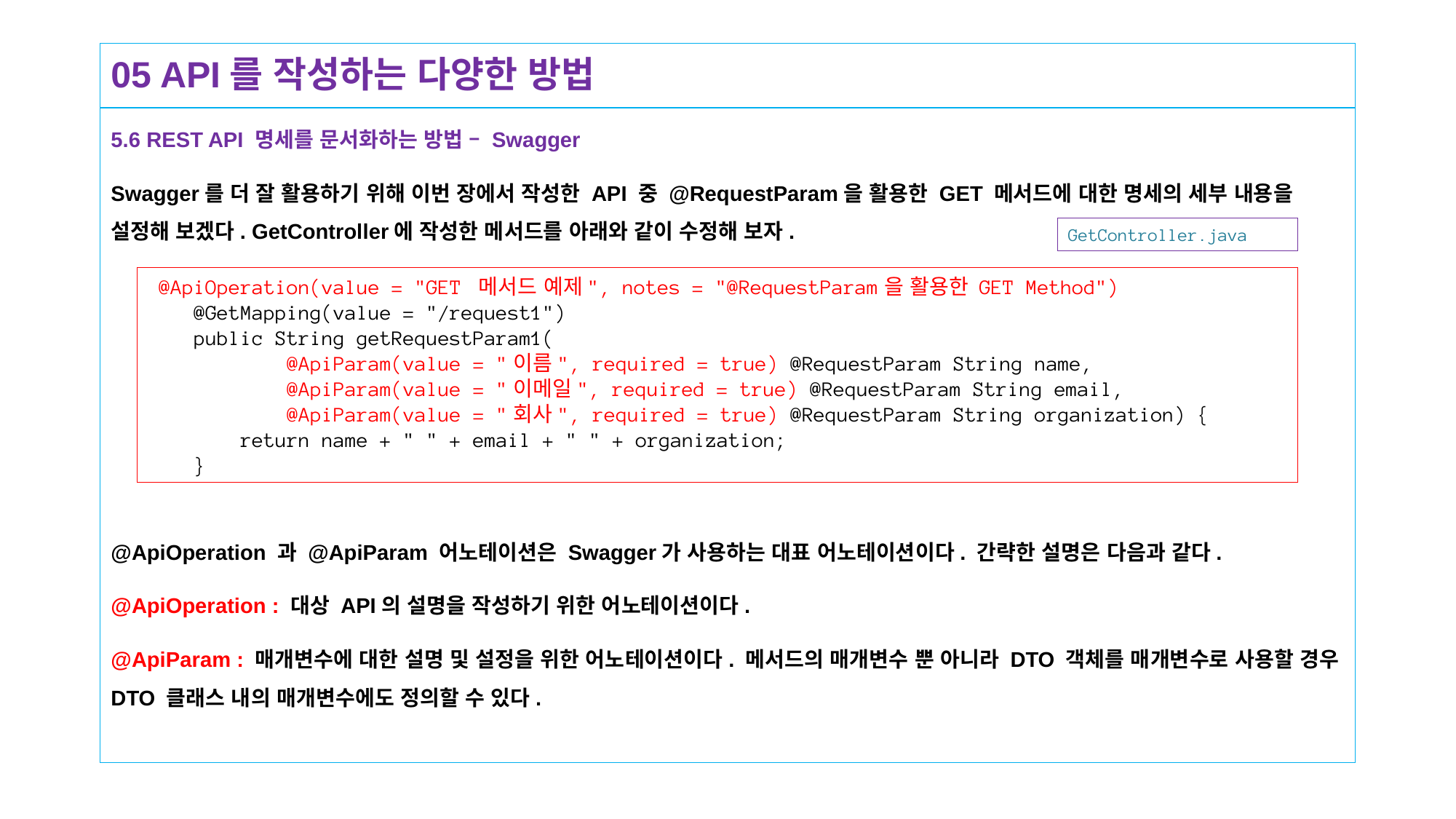

# 05 API를 작성하는 다양한 방법
5.6 REST API 명세를 문서화하는 방법 – Swagger
Swagger를 더 잘 활용하기 위해 이번 장에서 작성한 API 중 @RequestParam을 활용한 GET 메서드에 대한 명세의 세부 내용을 설정해 보겠다. GetController에 작성한 메서드를 아래와 같이 수정해 보자.

@ApiOperation 과 @ApiParam 어노테이션은 Swagger가 사용하는 대표 어노테이션이다. 간략한 설명은 다음과 같다.
@ApiOperation : 대상 API의 설명을 작성하기 위한 어노테이션이다.
@ApiParam : 매개변수에 대한 설명 및 설정을 위한 어노테이션이다. 메서드의 매개변수 뿐 아니라 DTO 객체를 매개변수로 사용할 경우 DTO 클래스 내의 매개변수에도 정의할 수 있다.

GetController.java
 @ApiOperation(value = "GET 메서드 예제", notes = "@RequestParam을 활용한 GET Method")
    @GetMapping(value = "/request1")
    public String getRequestParam1(
            @ApiParam(value = "이름", required = true) @RequestParam String name,
            @ApiParam(value = "이메일", required = true) @RequestParam String email,
            @ApiParam(value = "회사", required = true) @RequestParam String organization) {
        return name + " " + email + " " + organization;
    }